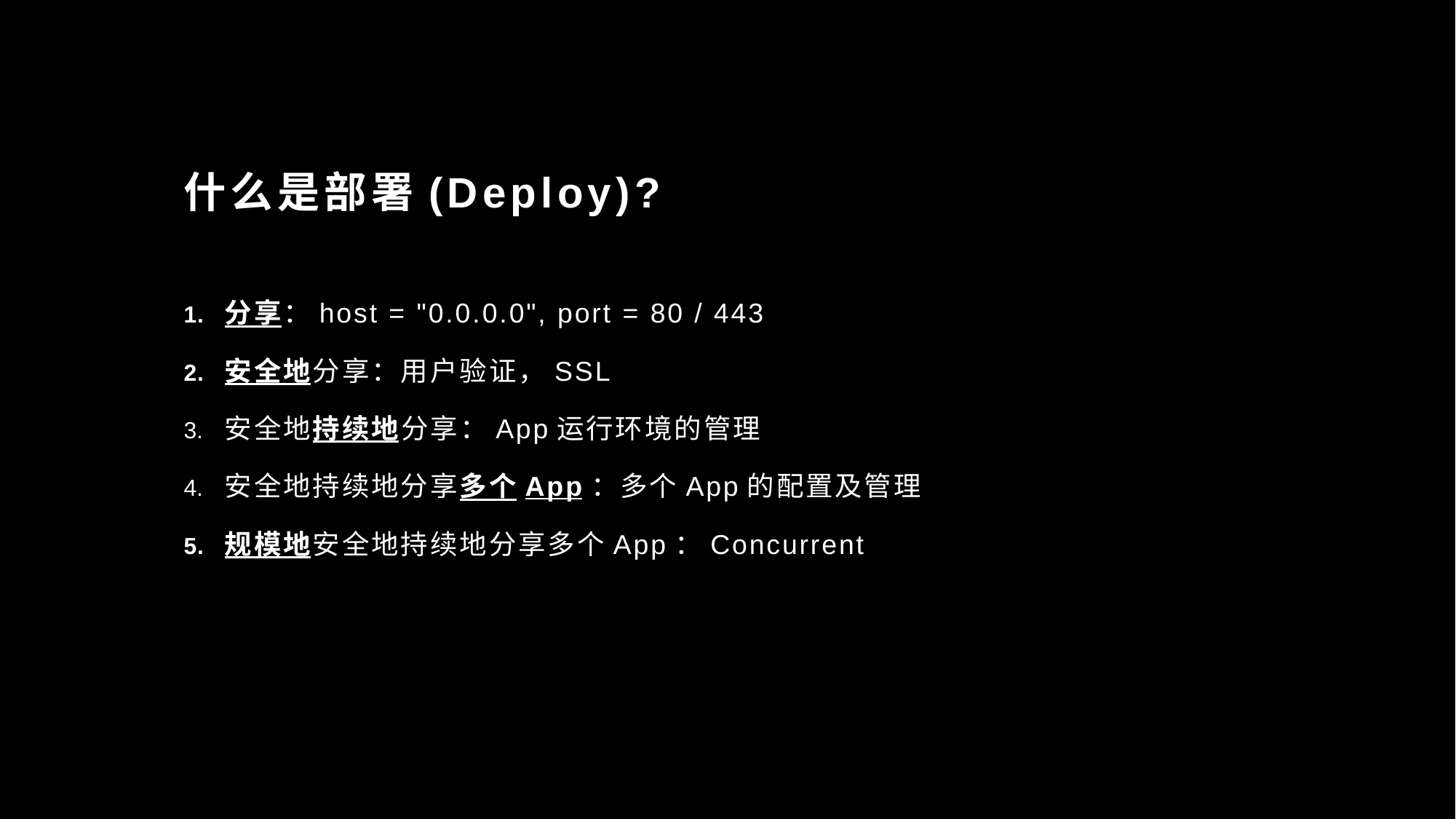

# 什么是部署(Deploy)?
分享：host = "0.0.0.0", port = 80 / 443
安全地分享：用户验证，SSL
安全地持续地分享：App运行环境的管理
安全地持续地分享多个App：多个App的配置及管理
规模地安全地持续地分享多个App：Concurrent